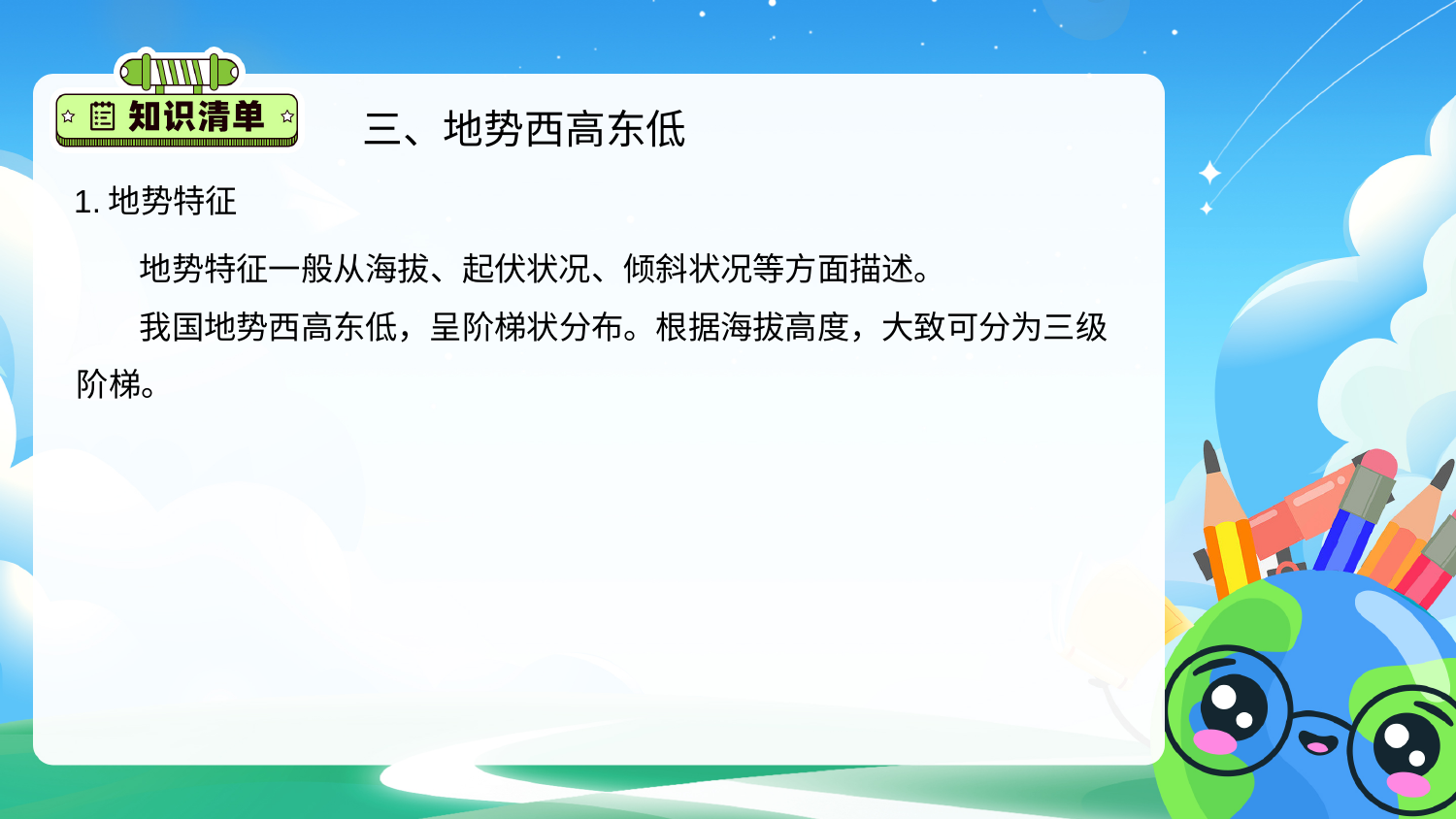

三、地势西高东低
1.地势特征
地势特征一般从海拔、起伏状况、倾斜状况等方面描述。
我国地势西高东低，呈阶梯状分布。根据海拔高度，大致可分为三级阶梯。